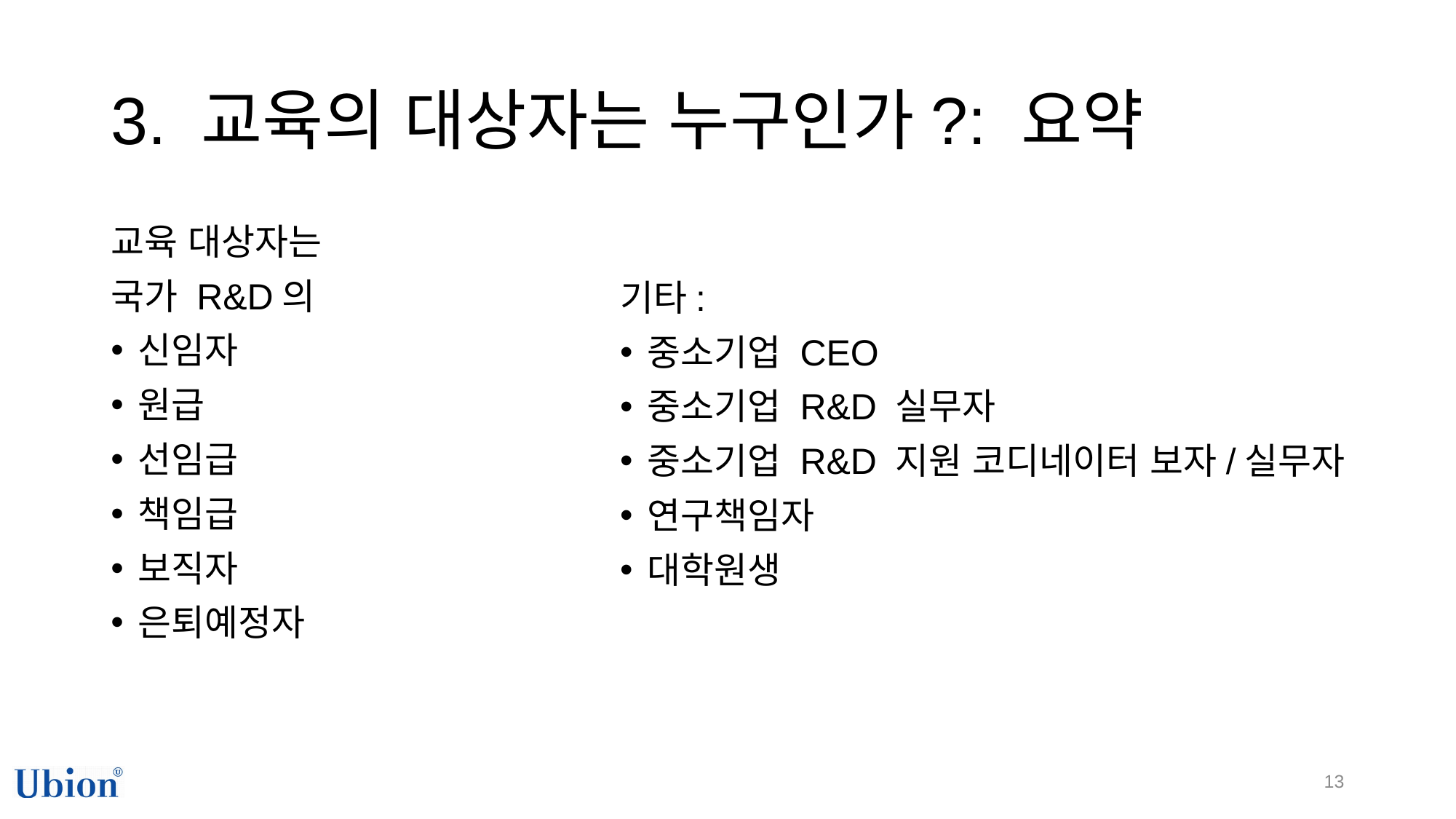

# 3. 교육의 대상자는 누구인가?: 요약
교육 대상자는
국가 R&D의
신임자
원급
선임급
책임급
보직자
은퇴예정자
기타:
중소기업 CEO
중소기업 R&D 실무자
중소기업 R&D 지원 코디네이터 보자/실무자
연구책임자
대학원생

13